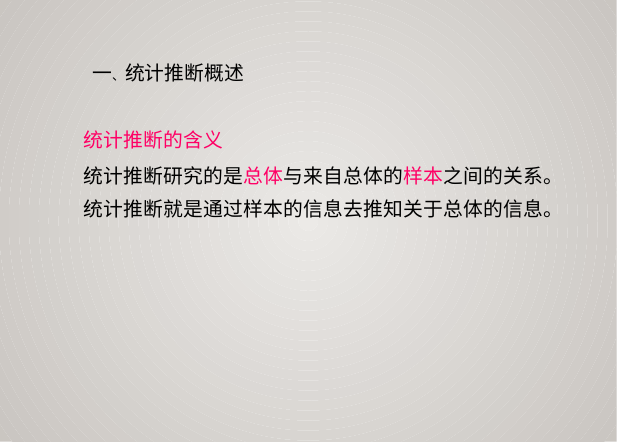

一、统计推断概述
统计推断的含义
统计推断研究的是总体与来自总体的样本之间的关系。
统计推断就是通过样本的信息去推知关于总体的信息。